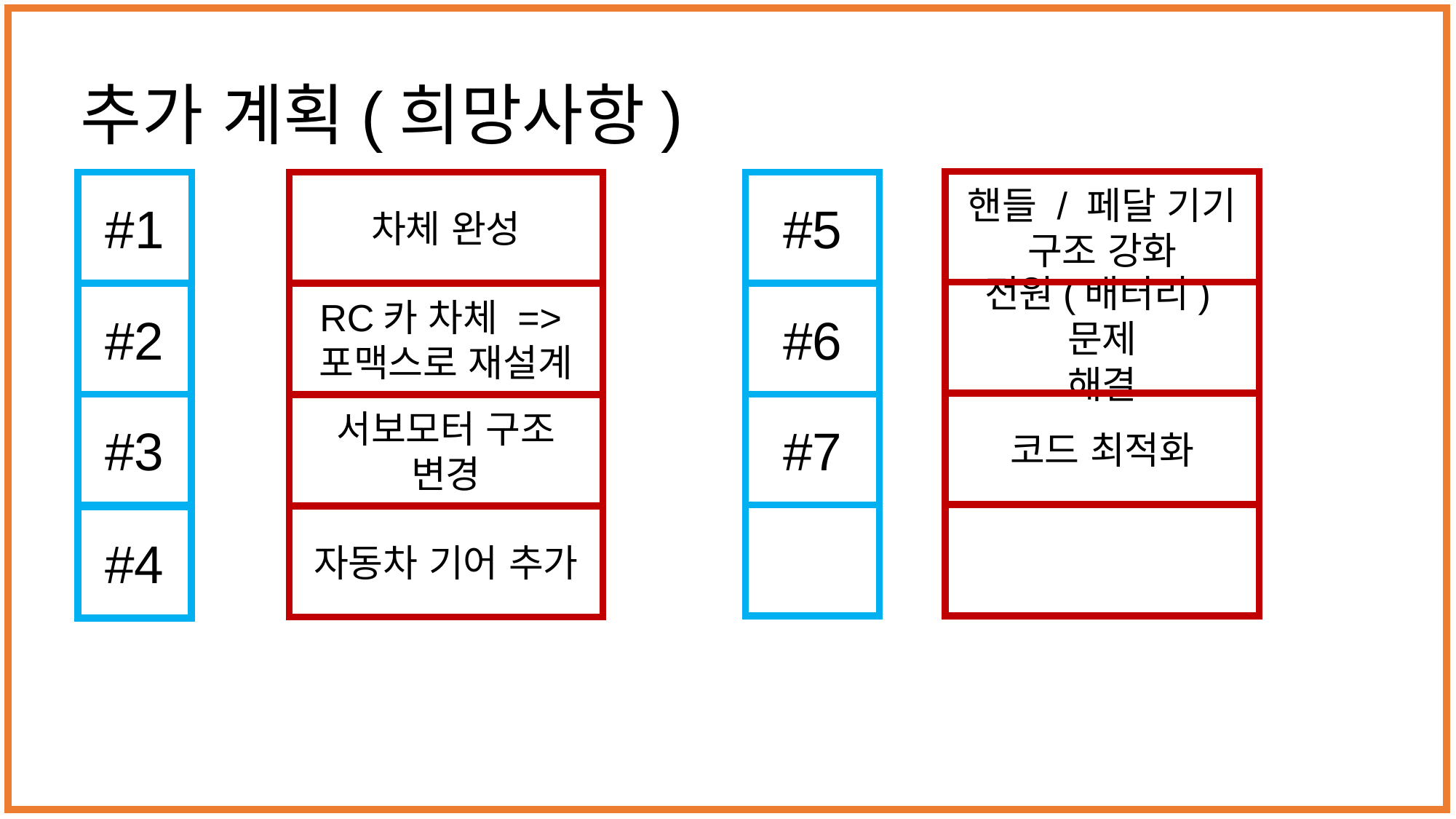

# 추가 계획(희망사항)
핸들 / 페달 기기
구조 강화
전원(배터리)문제
해결
코드 최적화

#5
#6
#7

#1
#2
#3
#4
차체 완성
RC카 차체 =>
포맥스로 재설계
서보모터 구조
변경
자동차 기어 추가